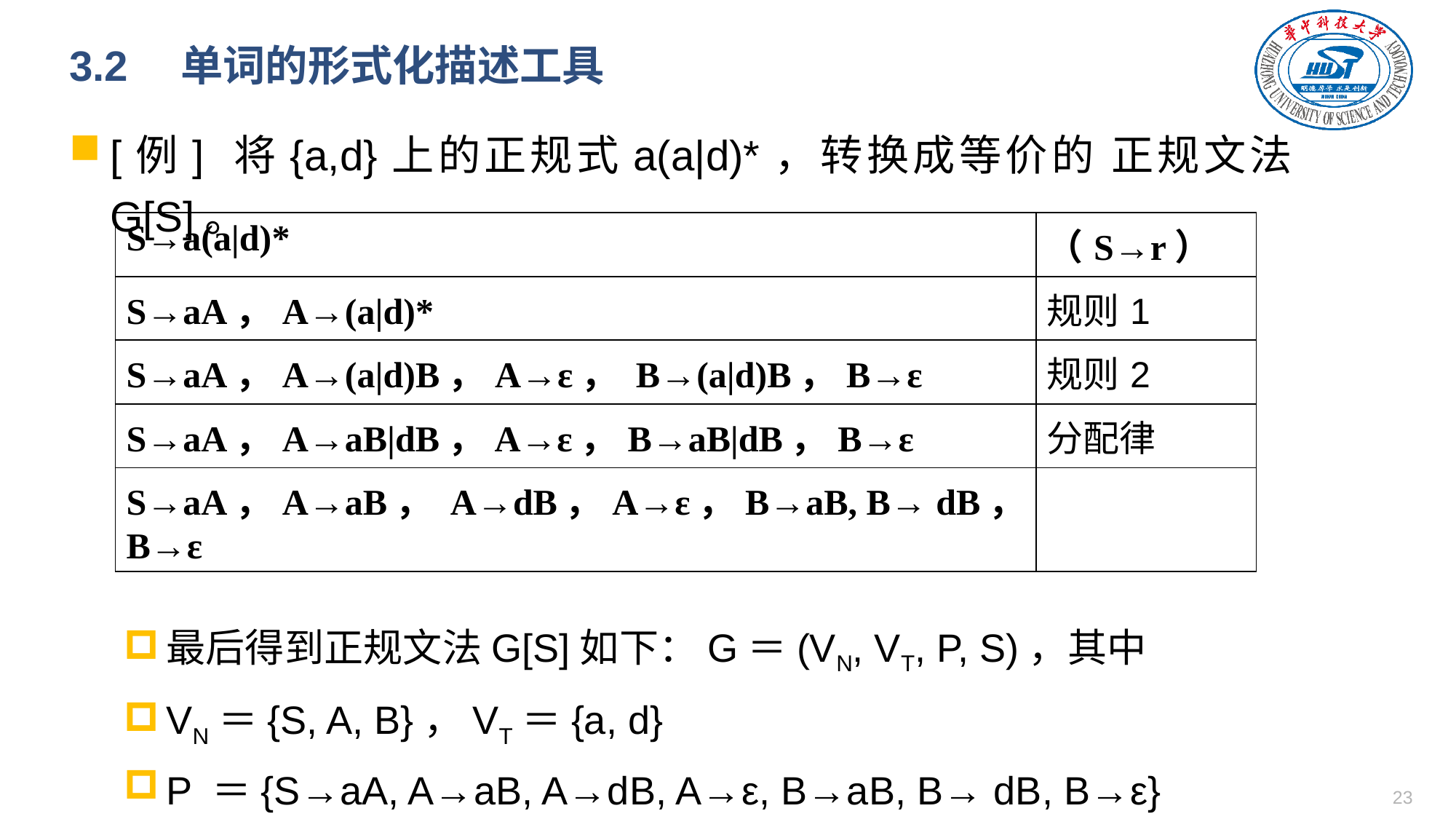

# 3.2　单词的形式化描述工具
[例] 将{a,d}上的正规式a(a|d)*，转换成等价的 正规文法G[S]。

最后得到正规文法G[S]如下：G＝(VN, VT, P, S)，其中
VN＝{S, A, B}，VT＝{a, d}
P ＝{S→aA, A→aB, A→dB, A→ε, B→aB, B→ dB, B→ε}

| S→a(a|d)\* | （S→r） |
| --- | --- |
| S→aA，A→(a|d)\* | 规则1 |
| S→aA，A→(a|d)B，A→ε， B→(a|d)B，B→ε | 规则2 |
| S→aA，A→aB|dB，A→ε，B→aB|dB，B→ε | 分配律 |
| S→aA，A→aB， A→dB，A→ε，B→aB, B→ dB，B→ε |  |
23